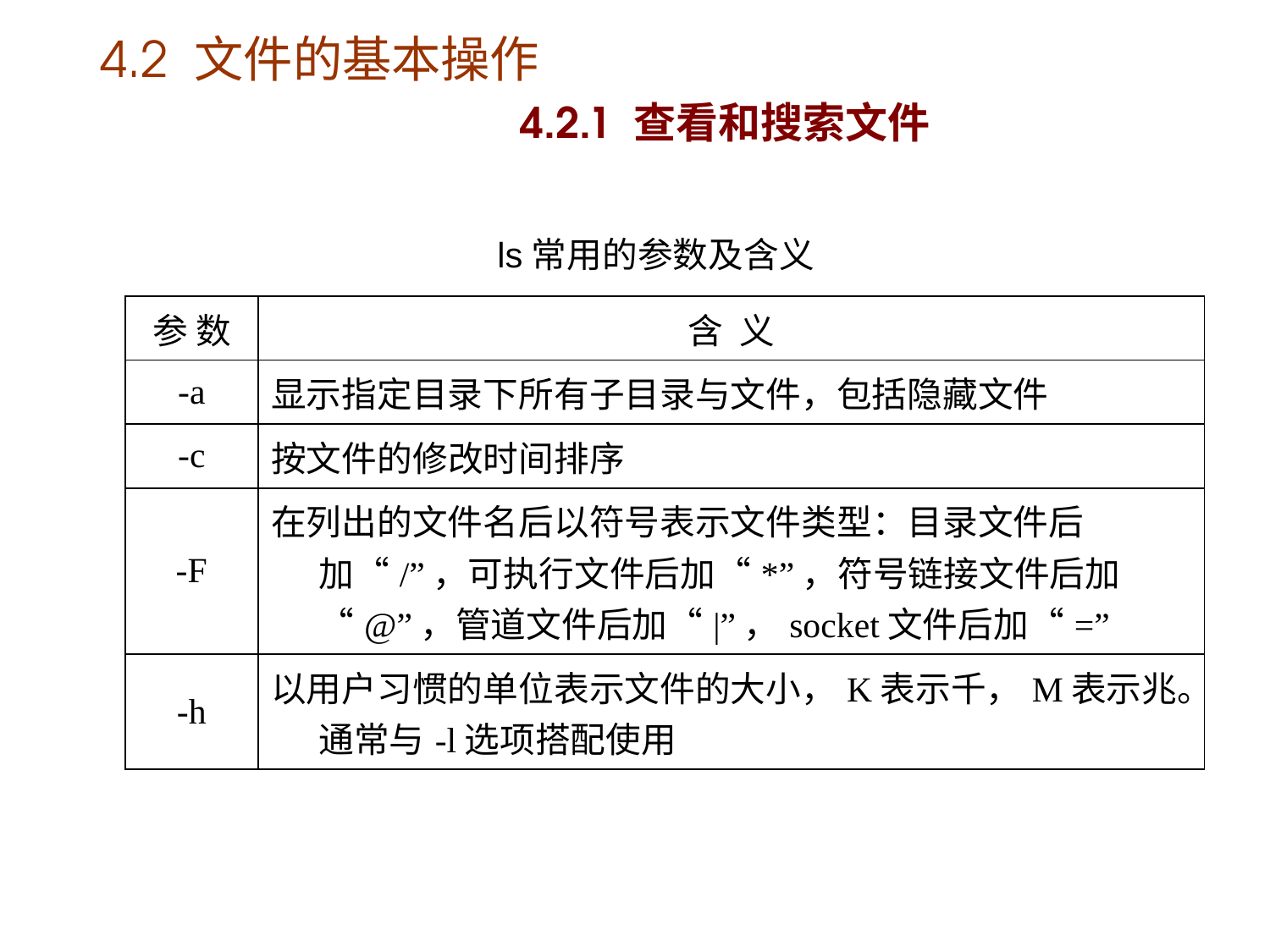

# 4.2 文件的基本操作 4.2.1 查看和搜索文件
ls常用的参数及含义
| 参 数 | 含 义 |
| --- | --- |
| -a | 显示指定目录下所有子目录与文件，包括隐藏文件 |
| -c | 按文件的修改时间排序 |
| -F | 在列出的文件名后以符号表示文件类型：目录文件后加“/”，可执行文件后加“\*”，符号链接文件后加“@”，管道文件后加“|”，socket文件后加“=” |
| -h | 以用户习惯的单位表示文件的大小，K表示千，M表示兆。通常与-l选项搭配使用 |